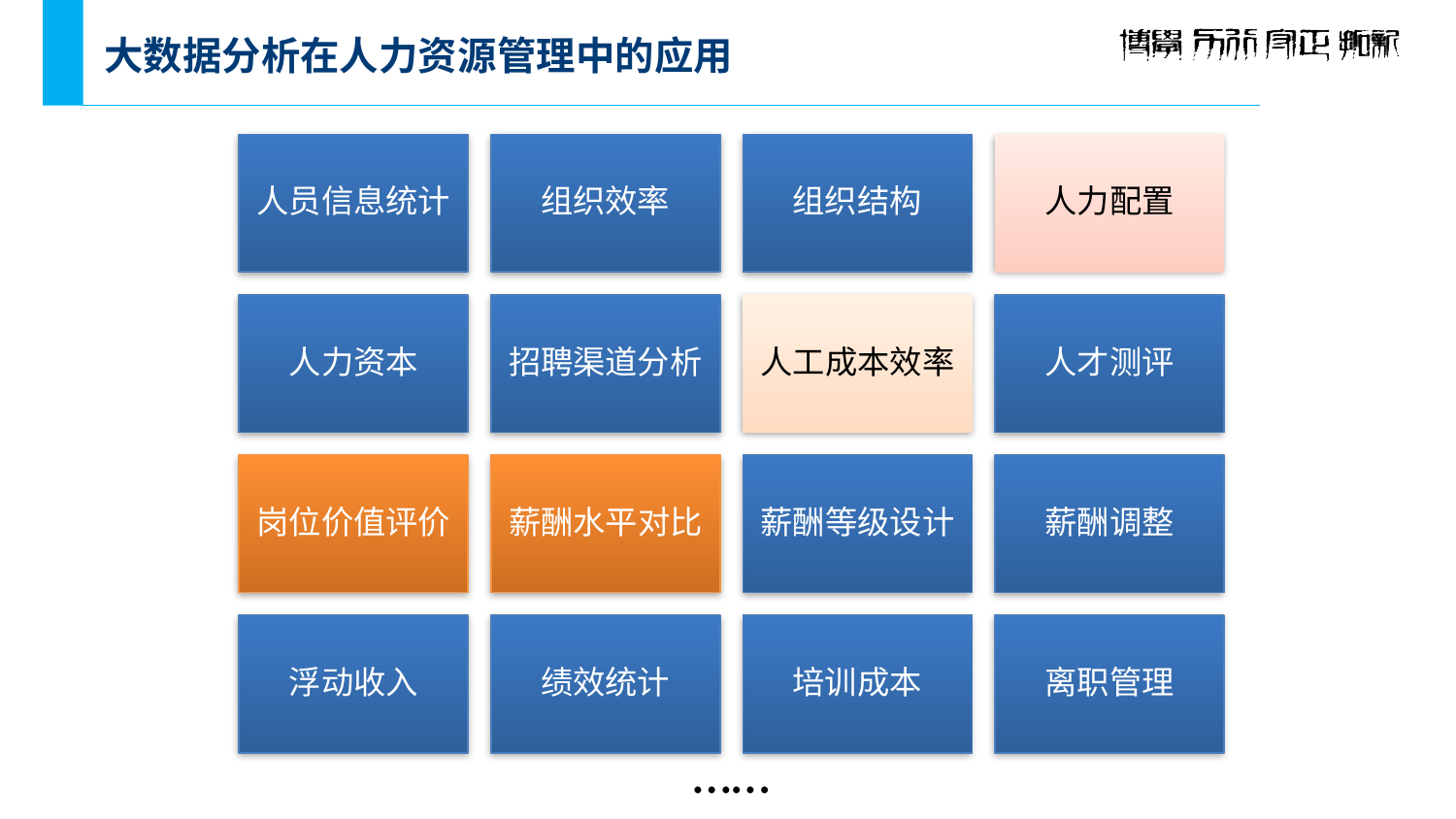

# 大数据分析在人力资源管理中的应用
人员信息统计
组织效率
组织结构
人力配置
人力资本
招聘渠道分析
人工成本效率
人才测评
岗位价值评价
薪酬水平对比
薪酬等级设计
薪酬调整
浮动收入
绩效统计
培训成本
离职管理
……